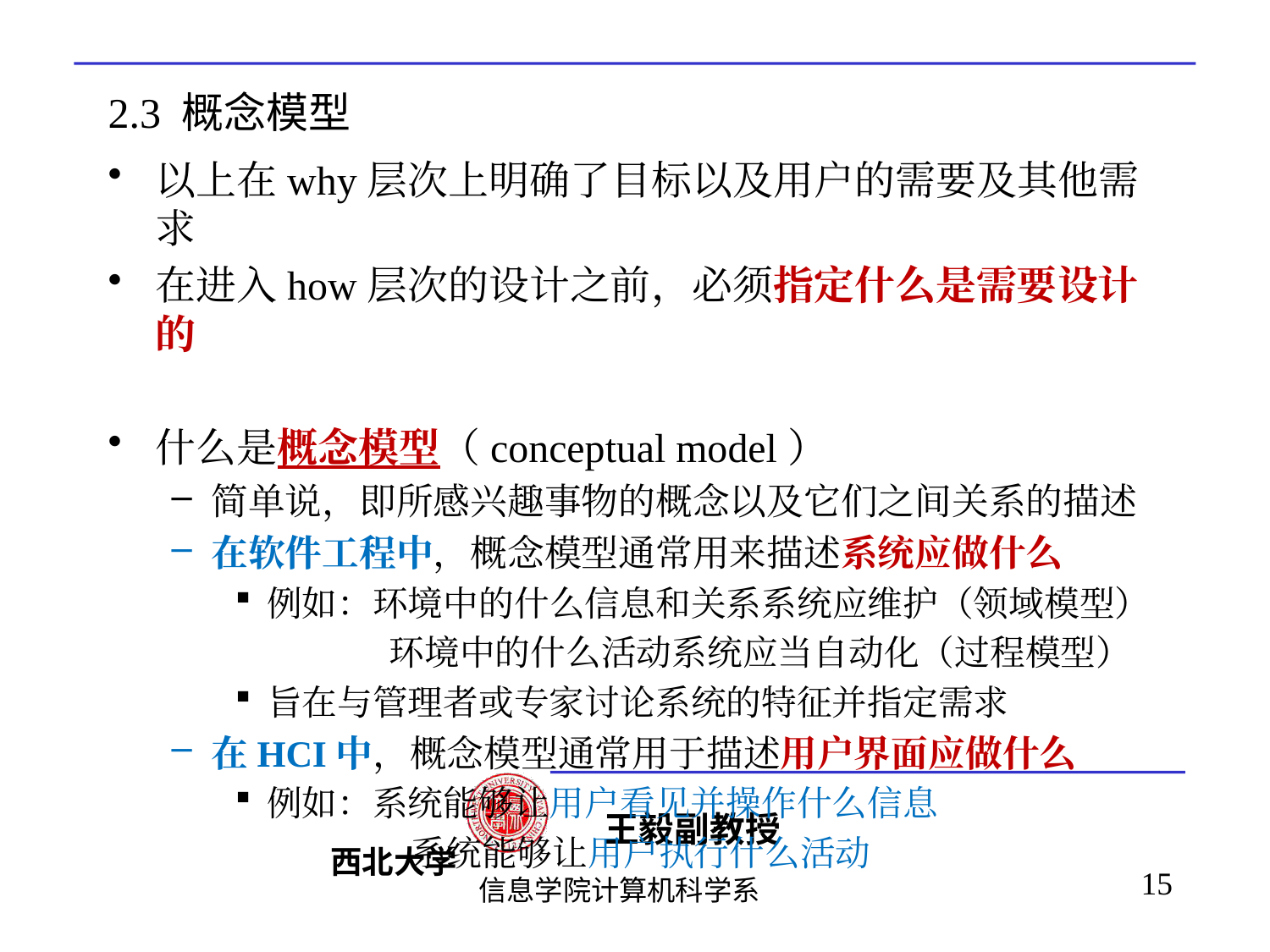

# 2.3 概念模型
以上在why层次上明确了目标以及用户的需要及其他需求
在进入how层次的设计之前，必须指定什么是需要设计的

什么是概念模型（conceptual model）
简单说，即所感兴趣事物的概念以及它们之间关系的描述
在软件工程中，概念模型通常用来描述系统应做什么
例如：环境中的什么信息和关系系统应维护（领域模型）
                环境中的什么活动系统应当自动化（过程模型）
旨在与管理者或专家讨论系统的特征并指定需求
在HCI中，概念模型通常用于描述用户界面应做什么
例如：系统能够让用户看见并操作什么信息
		 系统能够让用户执行什么活动
15